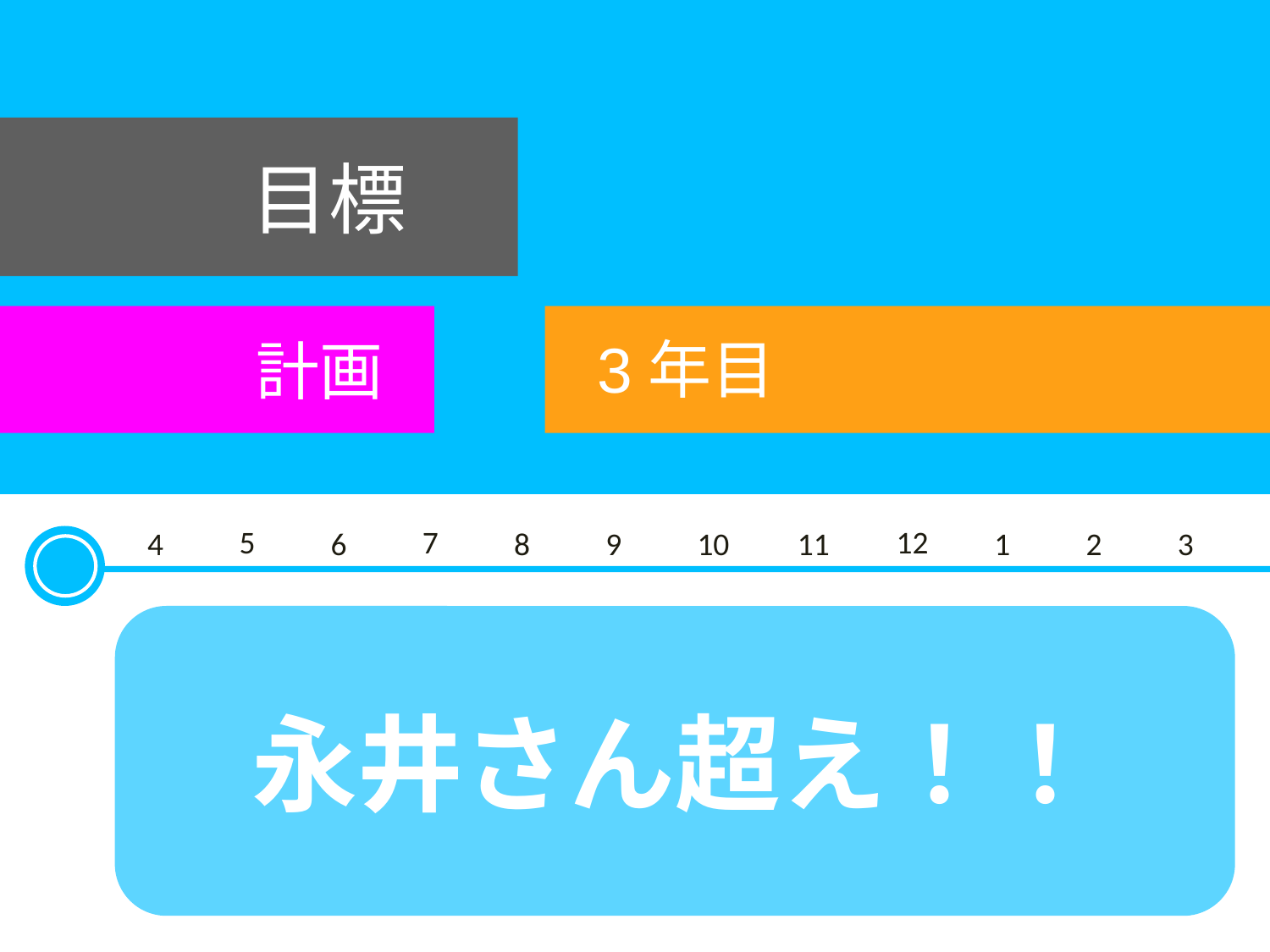

# 目標

計画

3年目

5
7
12
4
6
9
10
1
2
3
8
11

永井さん超え！！